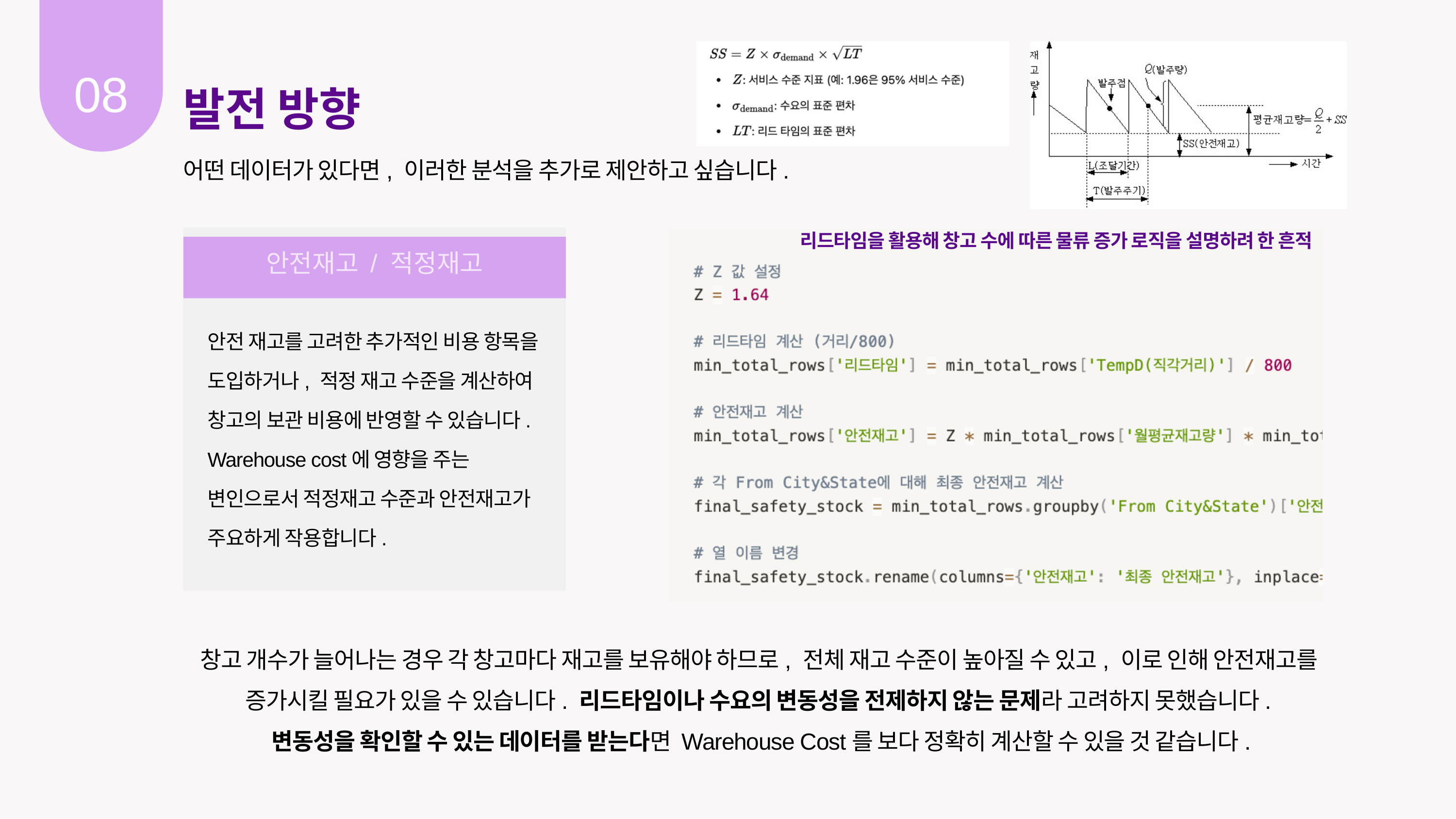

08
발전 방향
어떤 데이터가 있다면, 이러한 분석을 추가로 제안하고 싶습니다.
리드타임을 활용해 창고 수에 따른 물류 증가 로직을 설명하려 한 흔적

안전재고 / 적정재고
안전 재고를 고려한 추가적인 비용 항목을 도입하거나, 적정 재고 수준을 계산하여 창고의 보관 비용에 반영할 수 있습니다.
Warehouse cost에 영향을 주는 변인으로서 적정재고 수준과 안전재고가 주요하게 작용합니다.
창고 개수가 늘어나는 경우 각 창고마다 재고를 보유해야 하므로, 전체 재고 수준이 높아질 수 있고, 이로 인해 안전재고를
증가시킬 필요가 있을 수 있습니다. 리드타임이나 수요의 변동성을 전제하지 않는 문제라 고려하지 못했습니다.
변동성을 확인할 수 있는 데이터를 받는다면 Warehouse Cost를 보다 정확히 계산할 수 있을 것 같습니다.